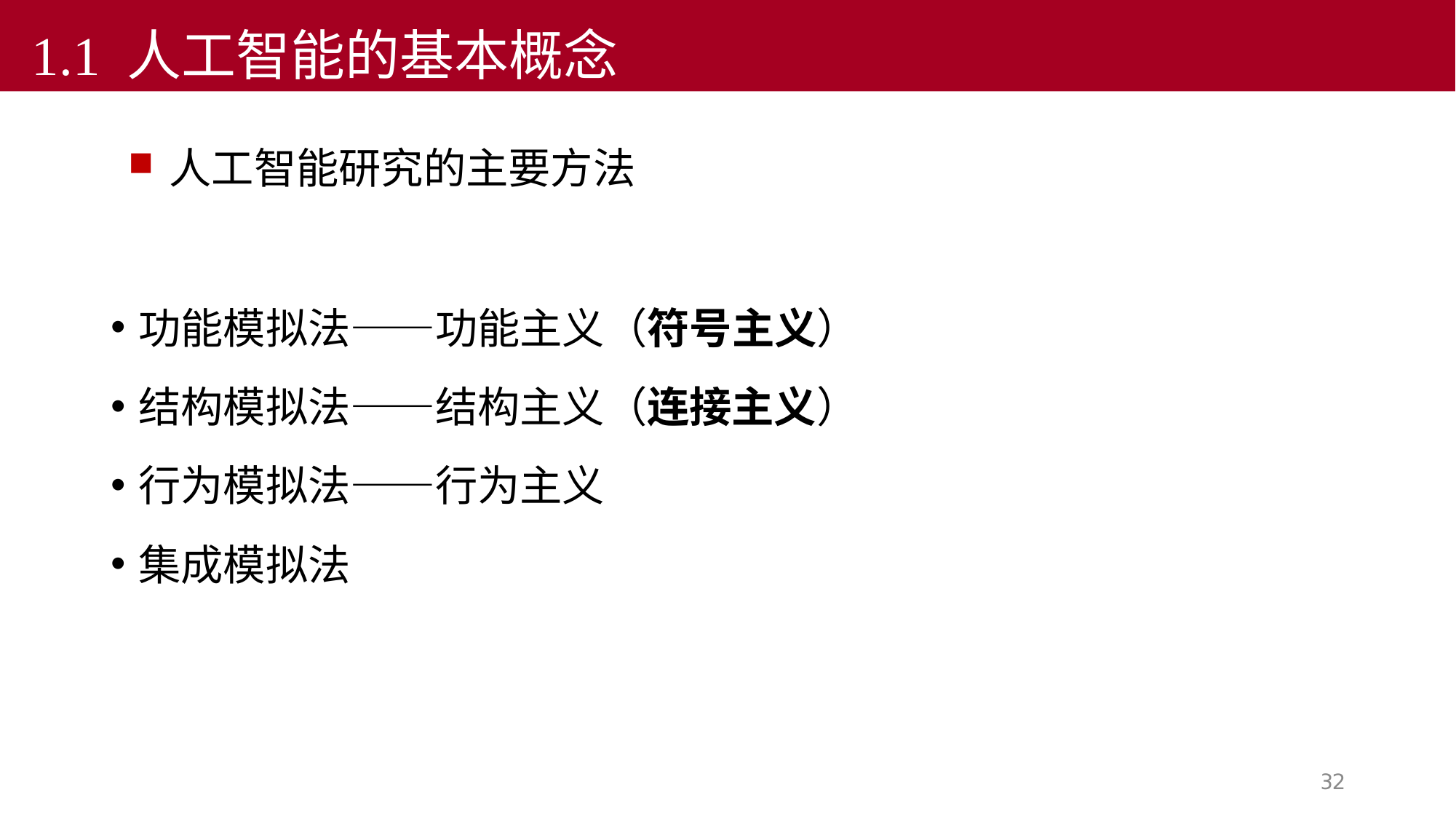

1.1 人工智能的基本概念
# 人工智能研究的主要方法
功能模拟法——功能主义（符号主义）
结构模拟法——结构主义（连接主义）
行为模拟法——行为主义
集成模拟法
32